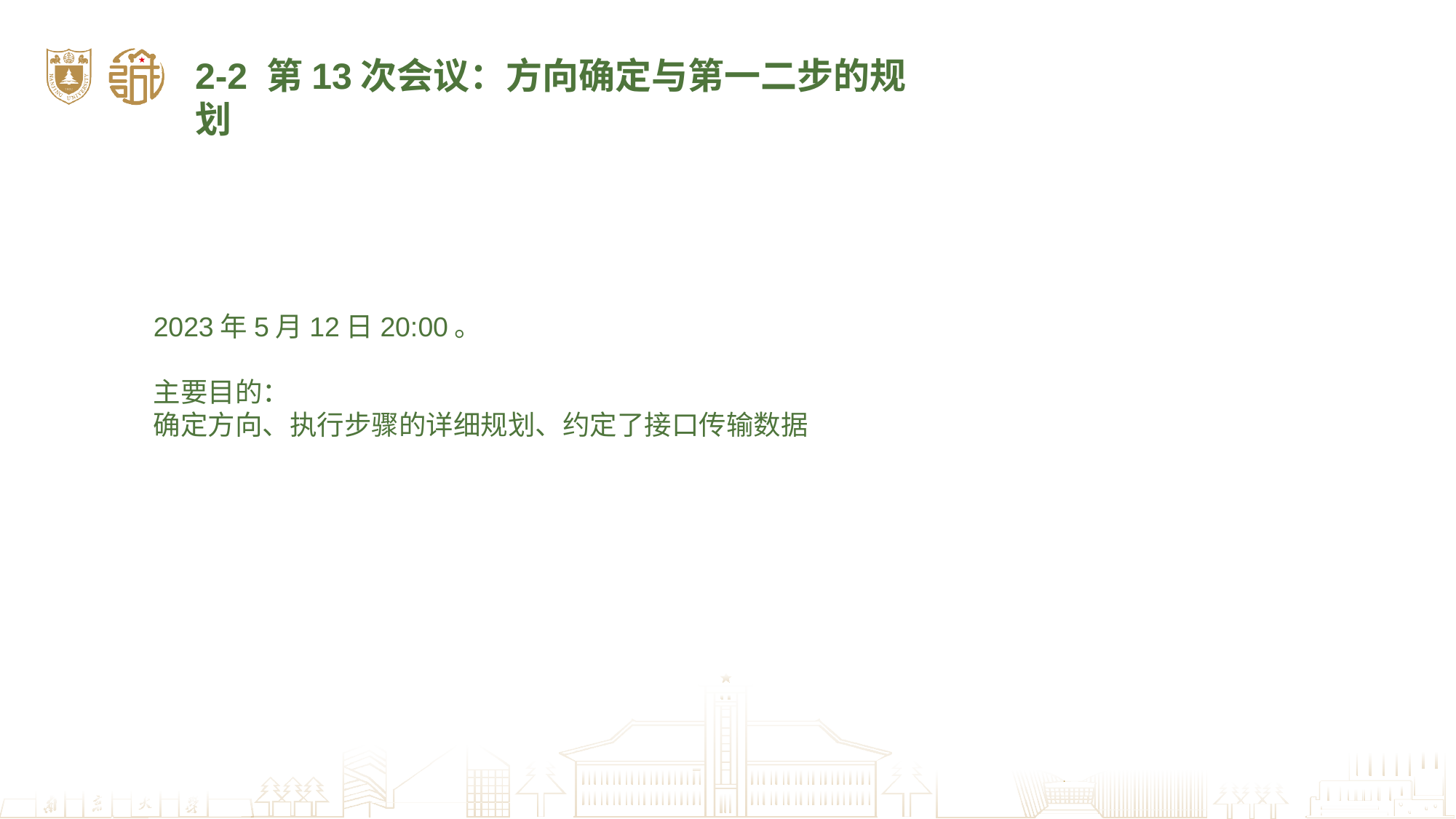

2-2 第13次会议：方向确定与第一二步的规划
2023年5月12日20:00。

主要目的：
确定方向、执行步骤的详细规划、约定了接口传输数据